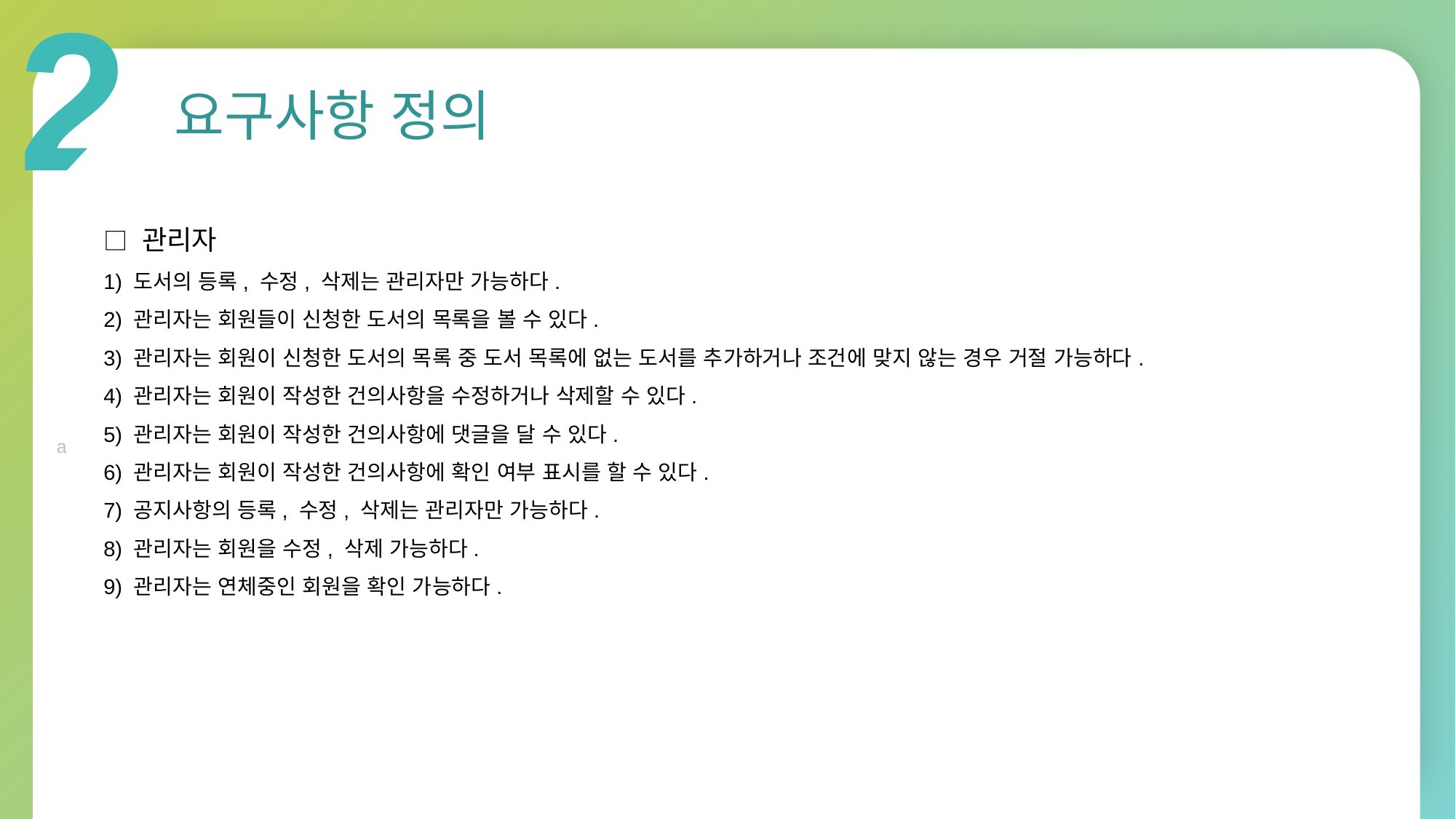

2

a
요구사항 정의
□ 관리자
1) 도서의 등록, 수정, 삭제는 관리자만 가능하다.
2) 관리자는 회원들이 신청한 도서의 목록을 볼 수 있다.
3) 관리자는 회원이 신청한 도서의 목록 중 도서 목록에 없는 도서를 추가하거나 조건에 맞지 않는 경우 거절 가능하다.
4) 관리자는 회원이 작성한 건의사항을 수정하거나 삭제할 수 있다.
5) 관리자는 회원이 작성한 건의사항에 댓글을 달 수 있다.
6) 관리자는 회원이 작성한 건의사항에 확인 여부 표시를 할 수 있다.
7) 공지사항의 등록, 수정, 삭제는 관리자만 가능하다.
8) 관리자는 회원을 수정, 삭제 가능하다.
9) 관리자는 연체중인 회원을 확인 가능하다.